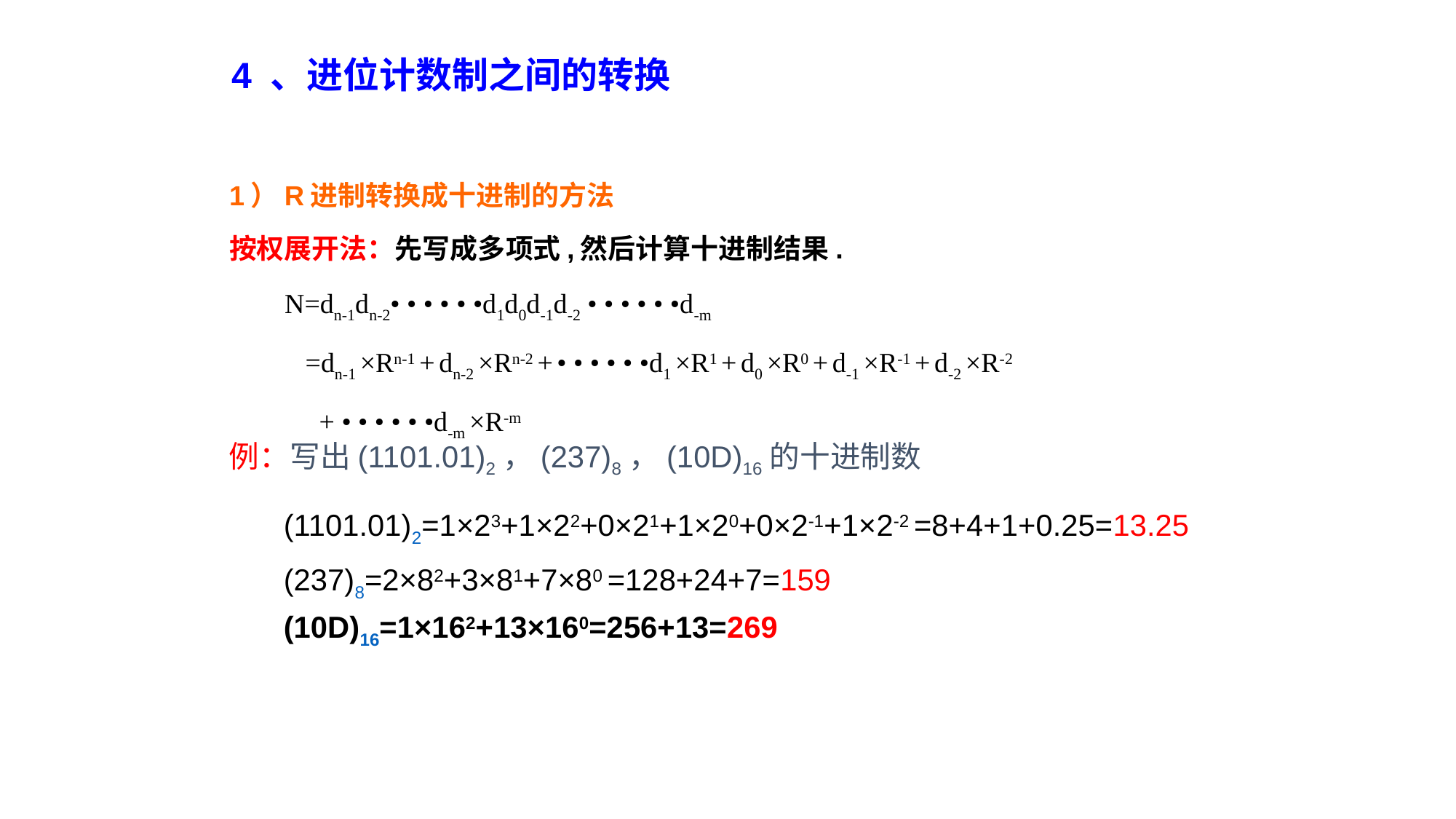

# 4 、进位计数制之间的转换
1）R进制转换成十进制的方法
按权展开法：先写成多项式,然后计算十进制结果.
        N=dn-1dn-2• • • • • •d1d0d-1d-2 • • • • • •d-m
           =dn-1 ×Rn-1 + dn-2 ×Rn-2 + • • • • • •d1 ×R1 + d0 ×R0 + d-1 ×R-1 + d-2 ×R-2
             + • • • • • •d-m ×R-m
例：写出(1101.01)2，(237)8，(10D)16的十进制数
(1101.01)2=1×23+1×22+0×21+1×20+0×2-1+1×2-2 =8+4+1+0.25=13.25
(237)8=2×82+3×81+7×80 =128+24+7=159
(10D)16=1×162+13×160=256+13=269